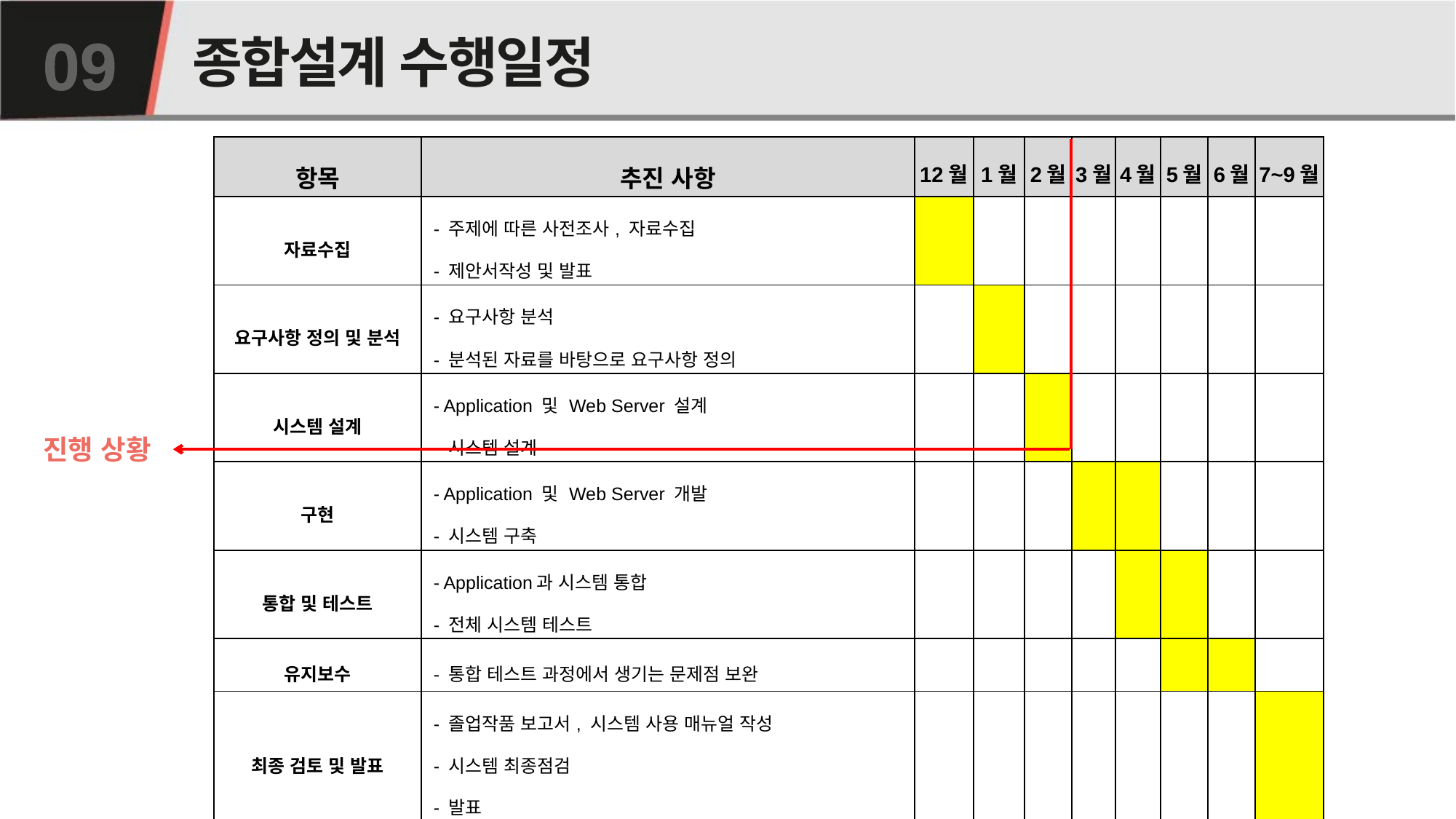

# 종합설계 수행일정
09
| 항목 | 추진 사항 | 12월 | 1월 | 2월 | 3월 | 4월 | 5월 | 6월 | 7~9월 |
| --- | --- | --- | --- | --- | --- | --- | --- | --- | --- |
| 자료수집 | - 주제에 따른 사전조사, 자료수집 - 제안서작성 및 발표 |  |  |  |  |  |  |  |  |
| 요구사항 정의 및 분석 | - 요구사항 분석 - 분석된 자료를 바탕으로 요구사항 정의 |  |  |  |  |  |  |  |  |
| 시스템 설계 | - Application 및 Web Server 설계 - 시스템 설계 |  |  |  |  |  |  |  |  |
| 구현 | - Application 및 Web Server 개발 - 시스템 구축 |  |  |  |  |  |  |  |  |
| 통합 및 테스트 | - Application과 시스템 통합 - 전체 시스템 테스트 |  |  |  |  |  |  |  |  |
| 유지보수 | - 통합 테스트 과정에서 생기는 문제점 보완 |  |  |  |  |  |  |  |  |
| 최종 검토 및 발표 | - 졸업작품 보고서, 시스템 사용 매뉴얼 작성 - 시스템 최종점검 - 발표 |  |  |  |  |  |  |  |  |
진행 상황
35